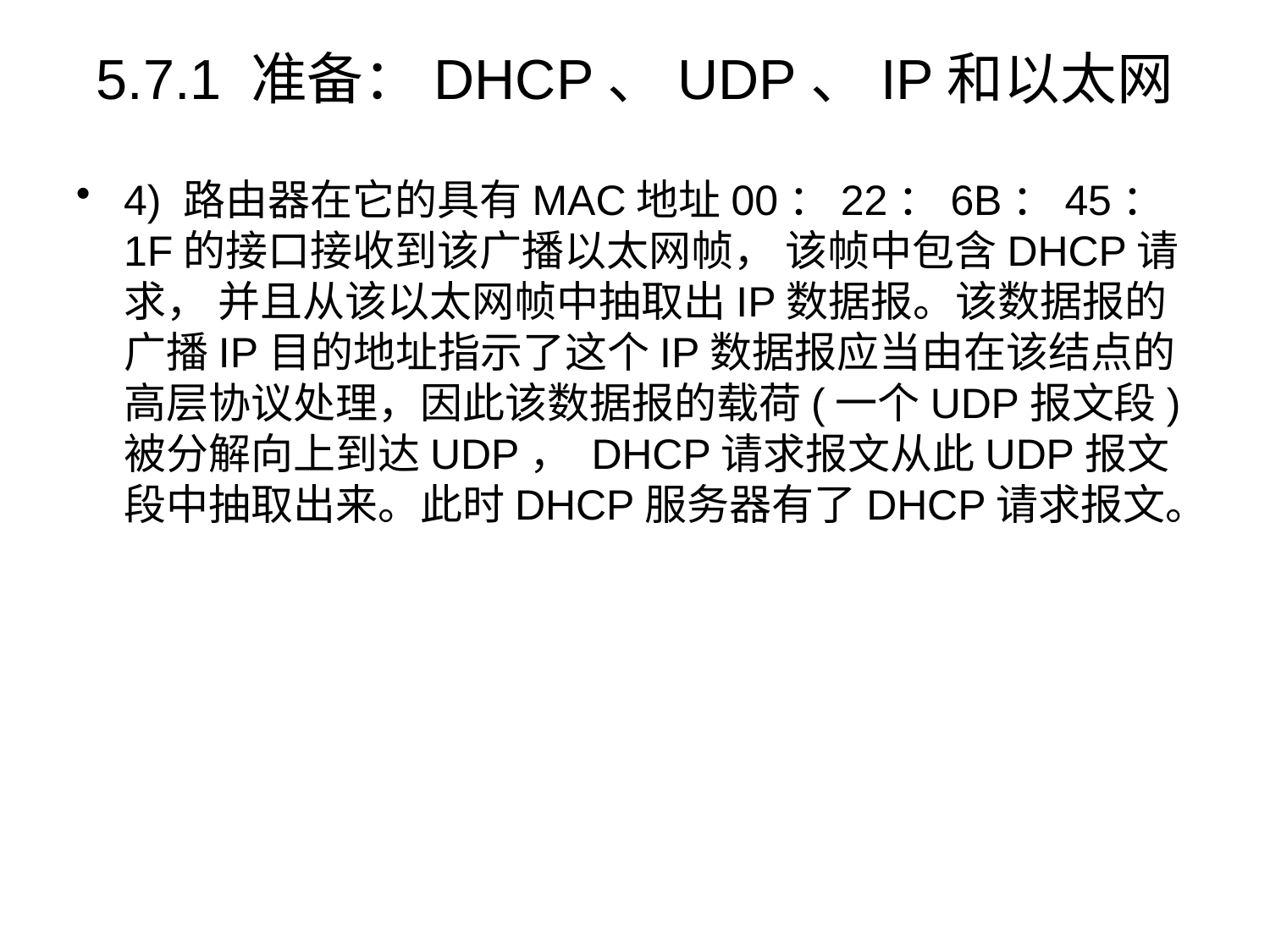

# 5.7.1 准备：DHCP、UDP、IP和以太网
4) 路由器在它的具有MAC地址00：22：6B：45：1F的接口接收到该广播以太网帧， 该帧中包含DHCP请求， 并且从该以太网帧中抽取出IP数据报。该数据报的广播IP目的地址指示了这个IP数据报应当由在该结点的高层协议处理，因此该数据报的载荷(一个UDP报文段) 被分解向上到达UDP， DHCP请求报文从此UDP报文段中抽取出来。此时DHCP服务器有了DHCP请求报文。